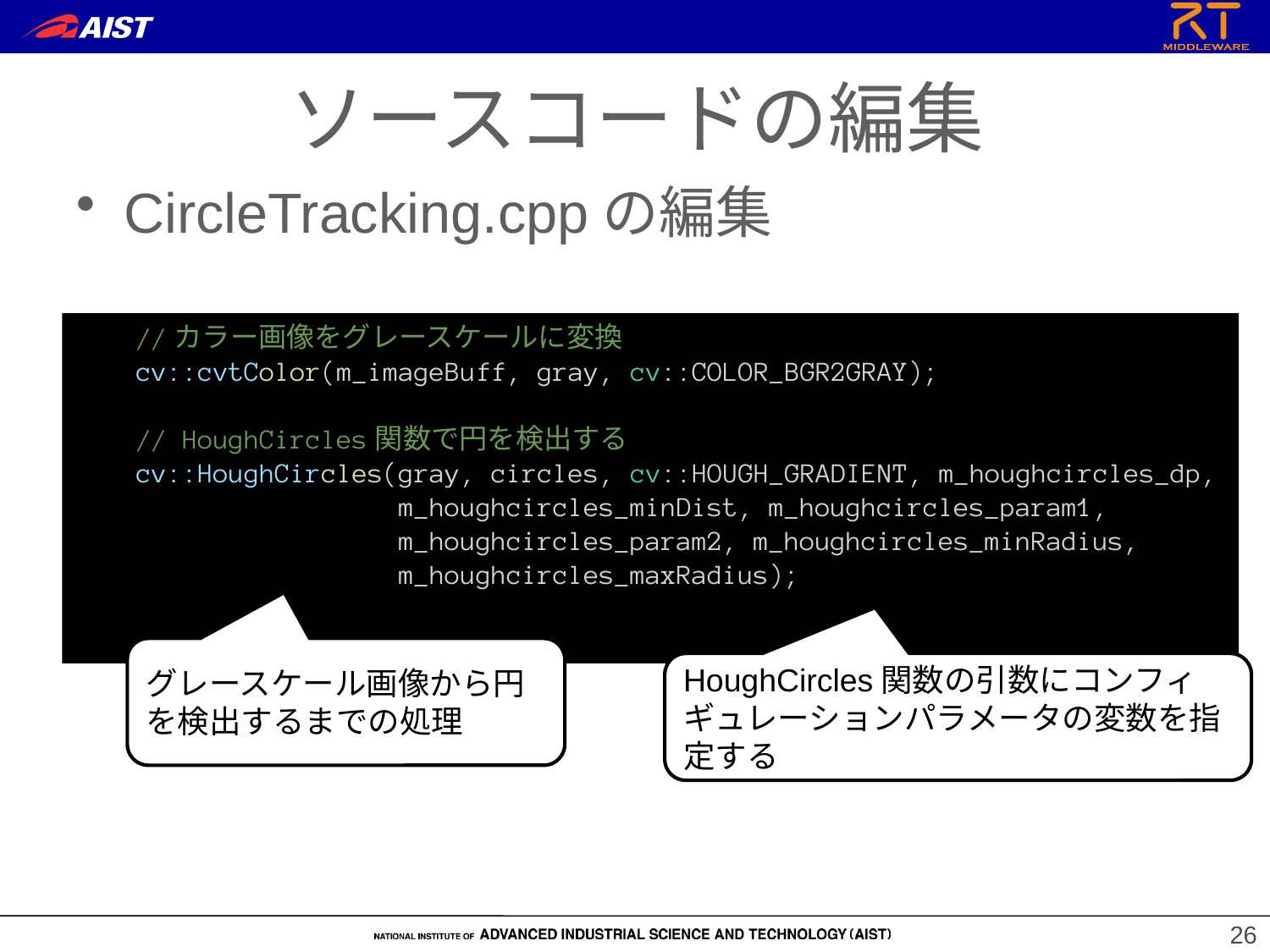

ソースコードの編集
CircleTracking.cppの編集
    //カラー画像をグレースケールに変換
    cv::cvtColor(m_imageBuff, gray, cv::COLOR_BGR2GRAY);
    // HoughCircles関数で円を検出する
    cv::HoughCircles(gray, circles, cv::HOUGH_GRADIENT, m_houghcircles_dp,
                     m_houghcircles_minDist, m_houghcircles_param1,
                     m_houghcircles_param2, m_houghcircles_minRadius,
                     m_houghcircles_maxRadius);

グレースケール画像から円を検出するまでの処理
HoughCircles関数の引数にコンフィギュレーションパラメータの変数を指定する
26